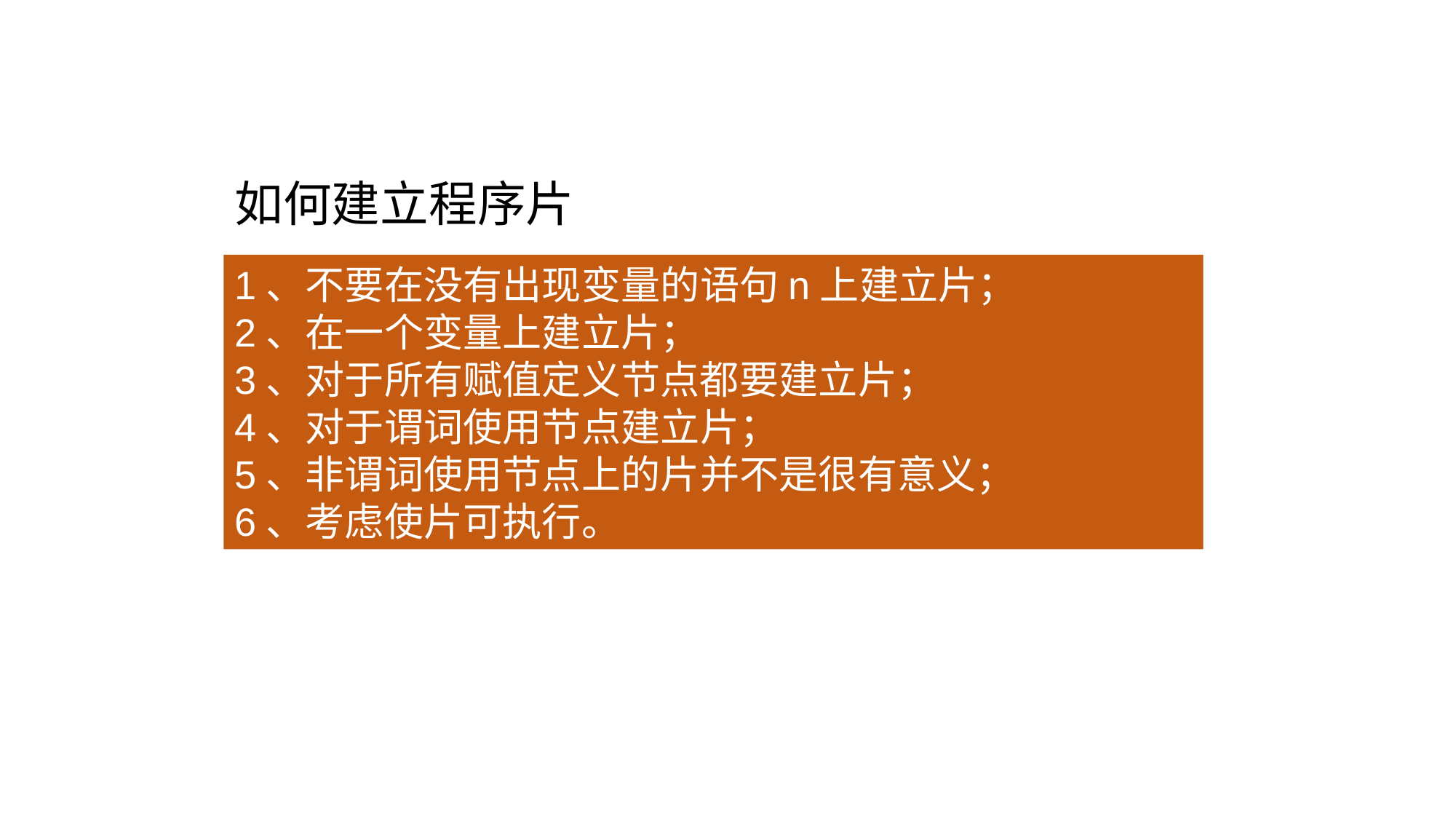

# 如何建立程序片
1、不要在没有出现变量的语句n上建立片；
2、在一个变量上建立片；
3、对于所有赋值定义节点都要建立片；
4、对于谓词使用节点建立片；
5、非谓词使用节点上的片并不是很有意义；
6、考虑使片可执行。